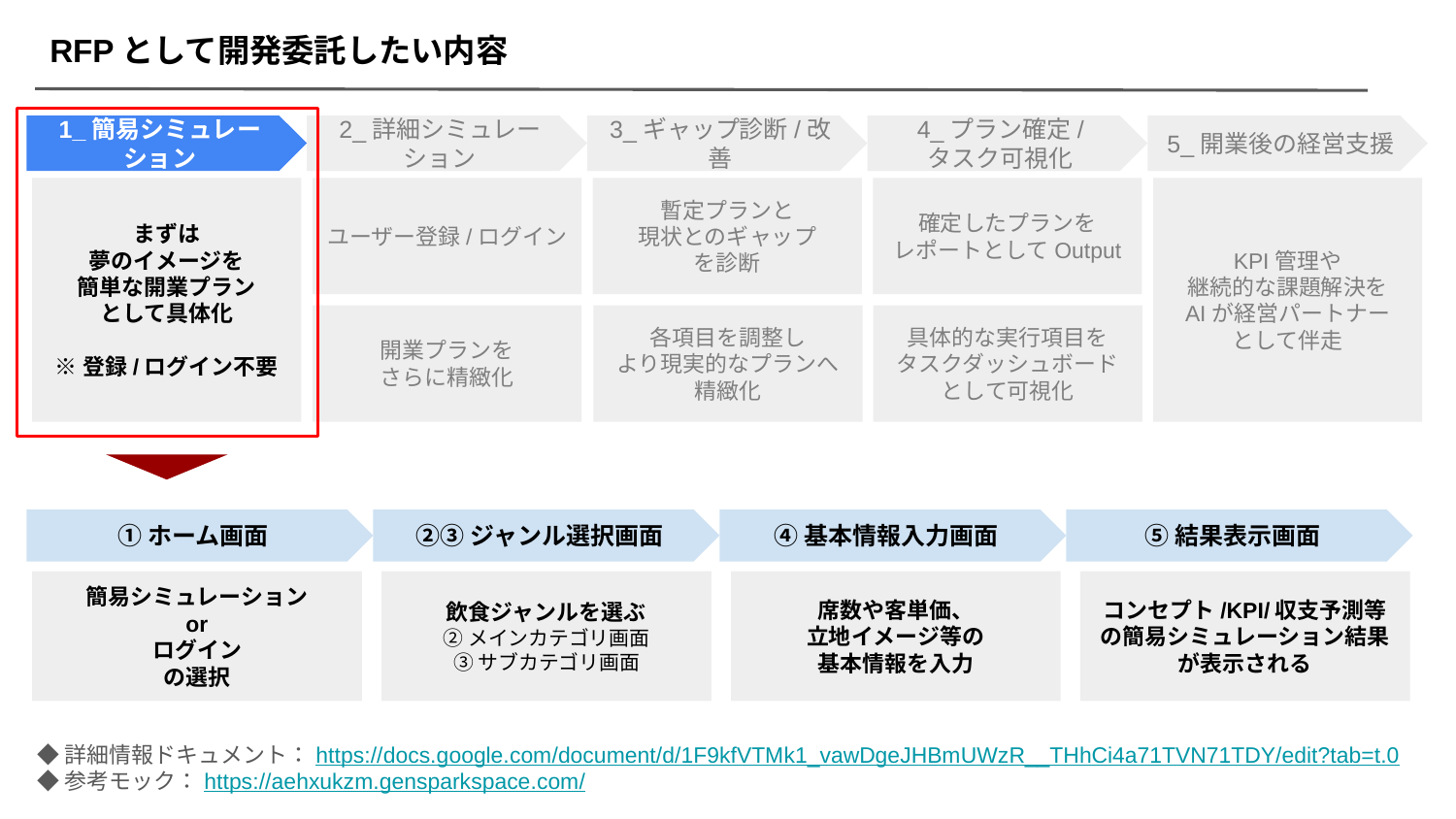

RFPとして開発委託したい内容

1_簡易シミュレーション
2_詳細シミュレーション
3_ギャップ診断/改善
4_プラン確定/
タスク可視化
5_開業後の経営支援
まずは
夢のイメージを
簡単な開業プラン
として具体化

※登録/ログイン不要
ユーザー登録/ログイン
暫定プランと
現状とのギャップ
を診断
確定したプランを
レポートとしてOutput
KPI管理や
継続的な課題解決を
AIが経営パートナー
として伴走
開業プランを
さらに精緻化
各項目を調整し
より現実的なプランへ
精緻化
具体的な実行項目を
タスクダッシュボードとして可視化

①ホーム画面
②③ジャンル選択画面
④基本情報入力画面
⑤結果表示画面
簡易シミュレーション
or
ログイン
の選択
飲食ジャンルを選ぶ
②メインカテゴリ画面
③サブカテゴリ画面
席数や客単価、
立地イメージ等の
基本情報を入力
コンセプト/KPI/収支予測等の簡易シミュレーション結果が表示される
◆詳細情報ドキュメント：https://docs.google.com/document/d/1F9kfVTMk1_vawDgeJHBmUWzR__THhCi4a71TVN71TDY/edit?tab=t.0
◆参考モック：https://aehxukzm.gensparkspace.com/